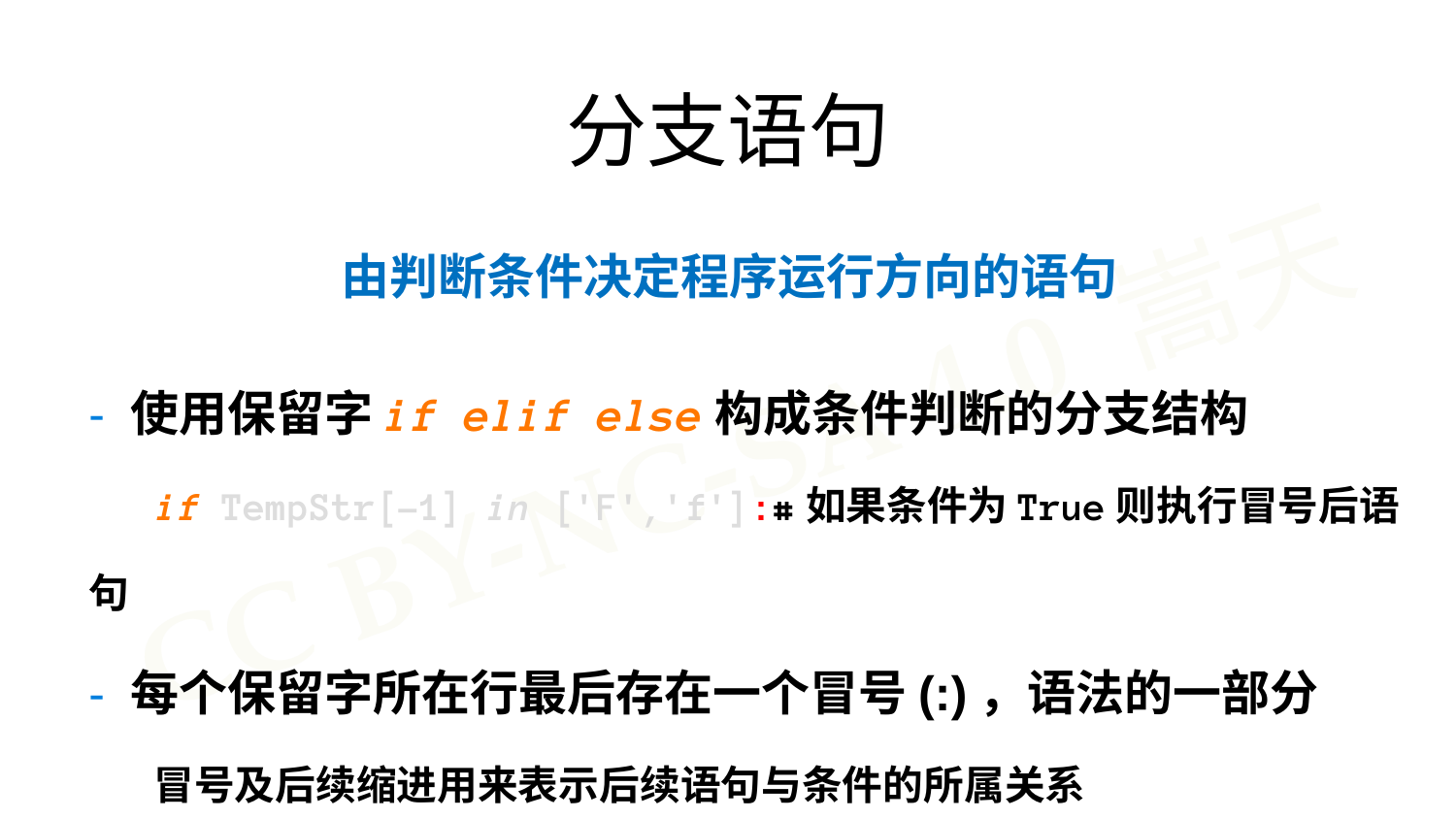

分支语句
由判断条件决定程序运行方向的语句
- 使用保留字if  elif  else构成条件判断的分支结构
      if TempStr[-1] in ['F','f']:#如果条件为True则执行冒号后语句
- 每个保留字所在行最后存在一个冒号(:)，语法的一部分
      冒号及后续缩进用来表示后续语句与条件的所属关系